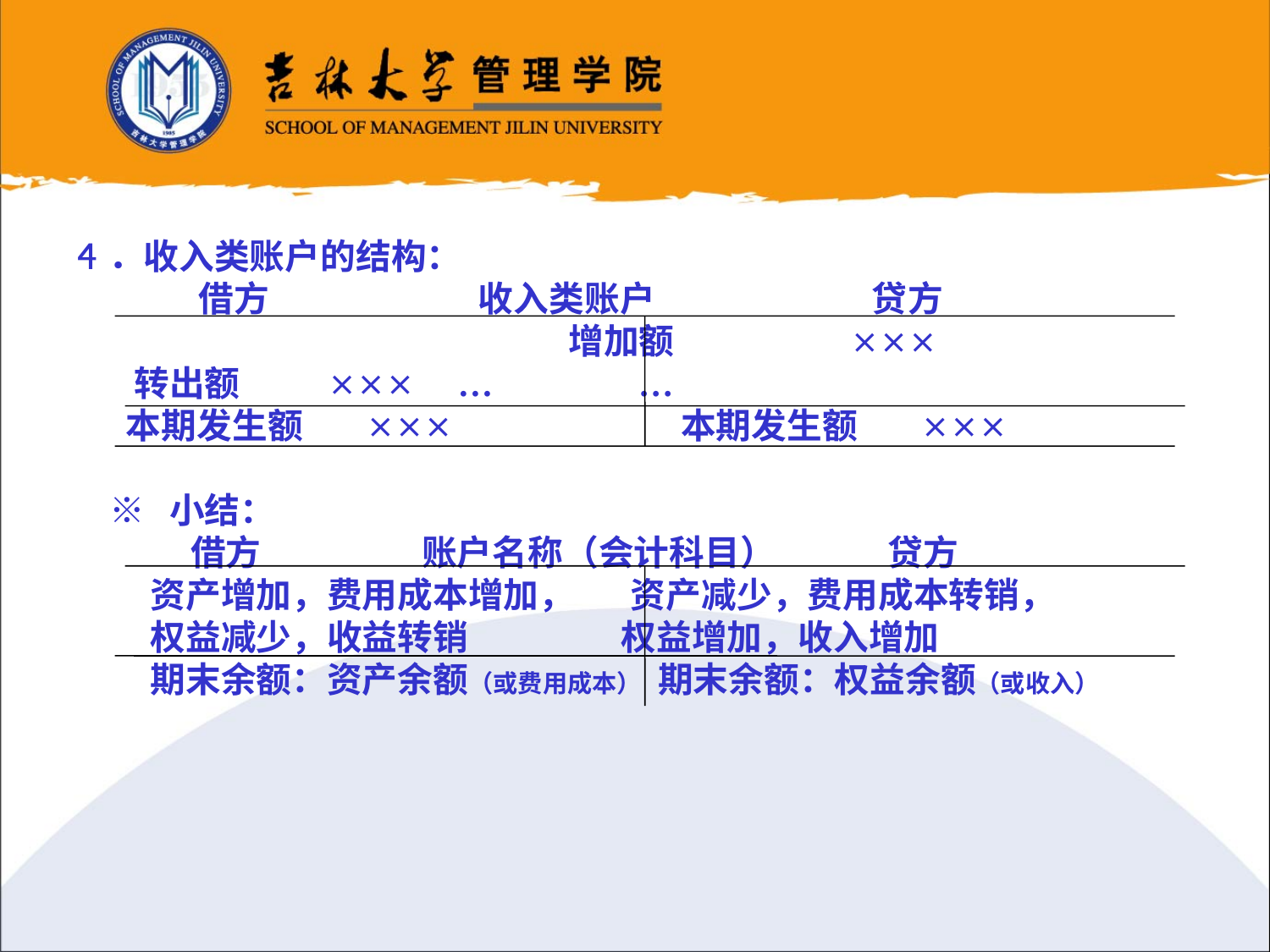

4．收入类账户的结构：
              借方                          收入类账户                           贷方
                                                            增加额                     ×××
      转出额          ×××    …              …
     本期发生额       ×××                     本期发生额       ×××

    ※  小结：
             借方                    账户名称（会计科目）              贷方
        资产增加，费用成本增加，       资产减少，费用成本转销，
        权益减少，收益转销                   权益增加，收入增加
        期末余额：资产余额（或费用成本）  期末余额：权益余额（或收入）

55